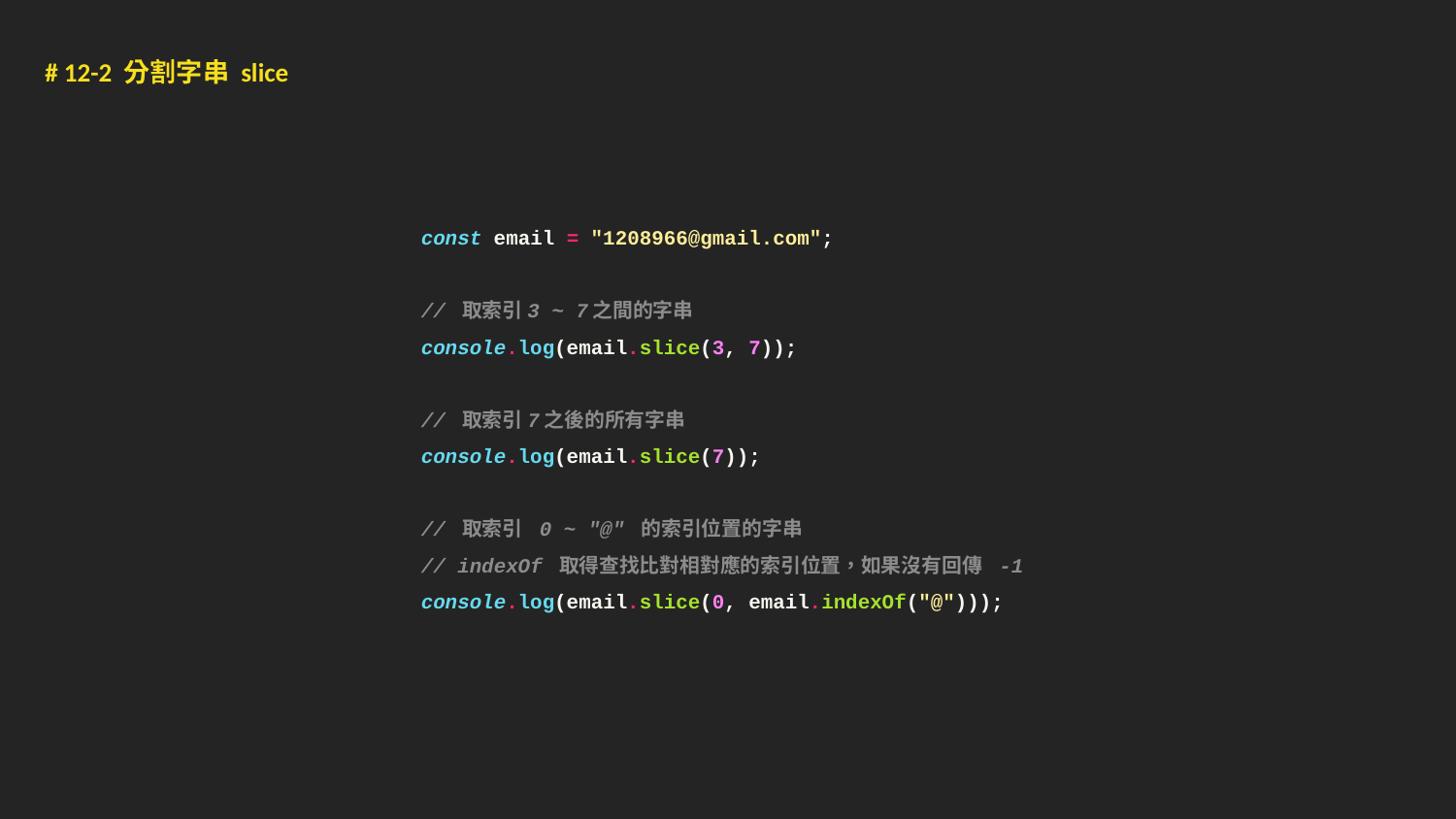

# 12-2 分割字串 slice
const email = "1208966@gmail.com";

// 取索引3 ~ 7之間的字串
console.log(email.slice(3, 7));

// 取索引7之後的所有字串
console.log(email.slice(7));

// 取索引 0 ~ "@" 的索引位置的字串
// indexOf 取得查找比對相對應的索引位置，如果沒有回傳 -1
console.log(email.slice(0, email.indexOf("@")));